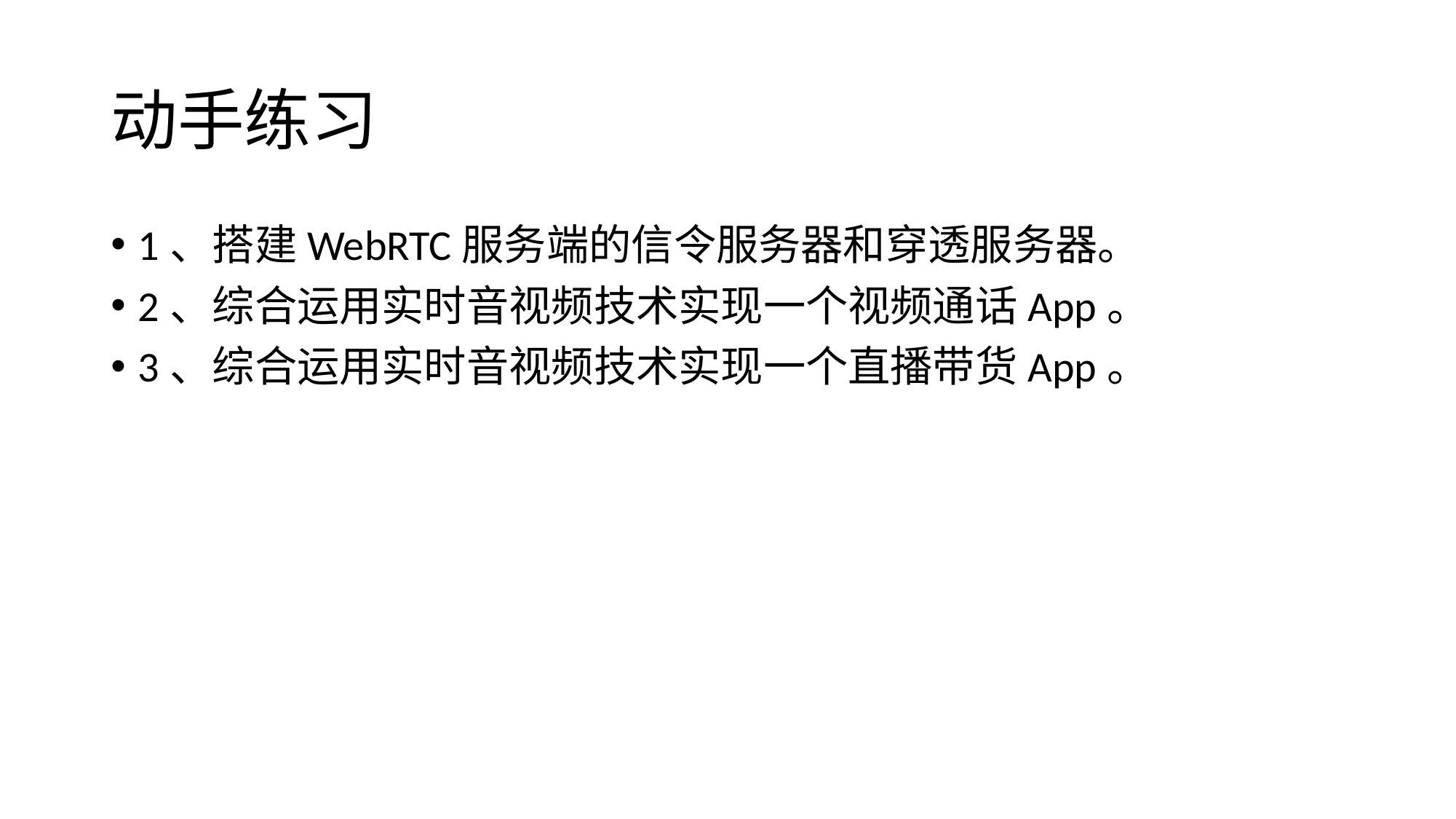

# 动手练习
1、搭建WebRTC服务端的信令服务器和穿透服务器。
2、综合运用实时音视频技术实现一个视频通话App。
3、综合运用实时音视频技术实现一个直播带货App。